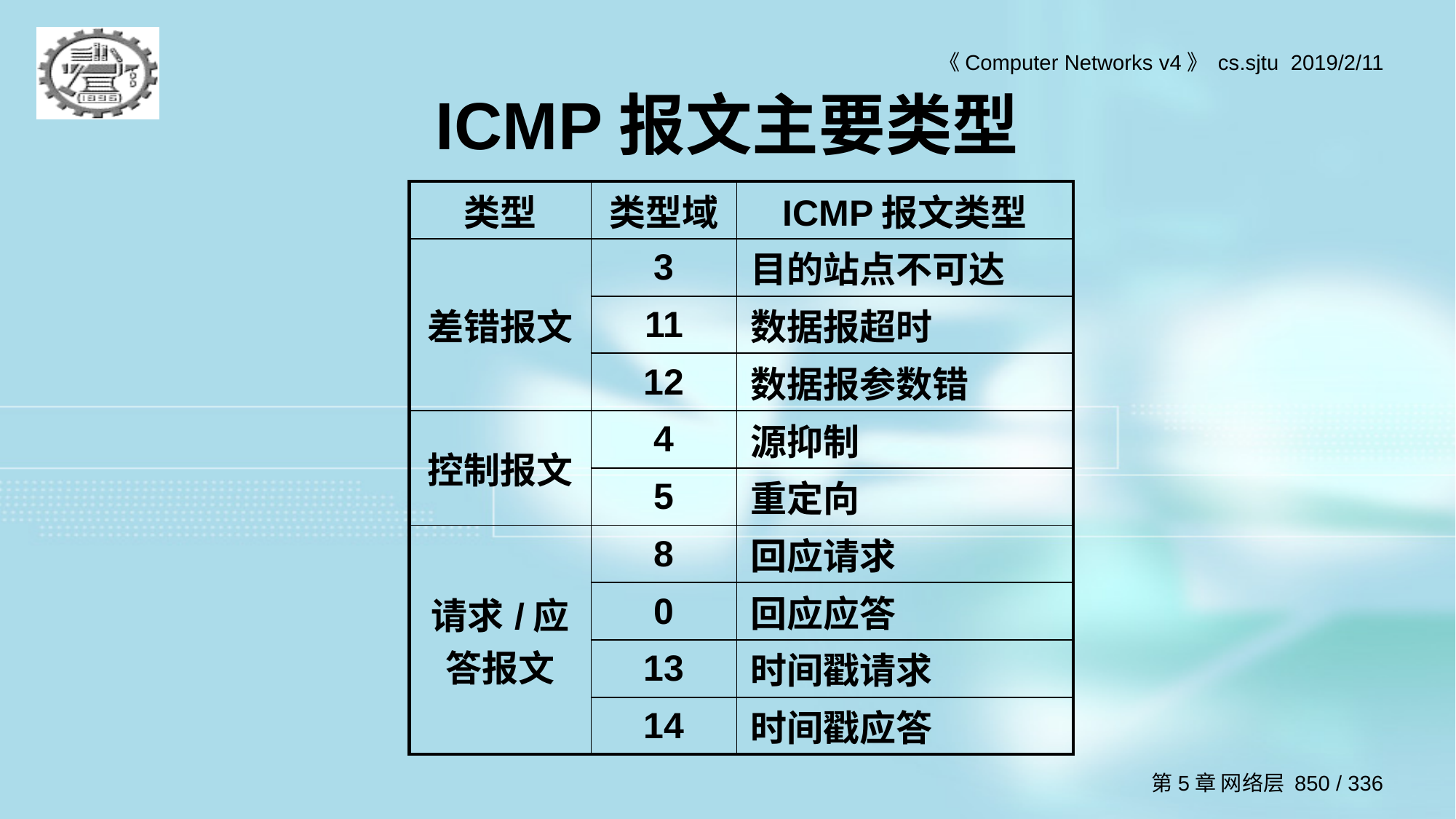

# ICMP报文主要类型
| 类型 | 类型域 | ICMP报文类型 |
| --- | --- | --- |
| 差错报文 | 3 | 目的站点不可达 |
|  | 11 | 数据报超时 |
|  | 12 | 数据报参数错 |
| 控制报文 | 4 | 源抑制 |
|  | 5 | 重定向 |
| 请求/应答报文 | 8 | 回应请求 |
|  | 0 | 回应应答 |
|  | 13 | 时间戳请求 |
|  | 14 | 时间戳应答 |